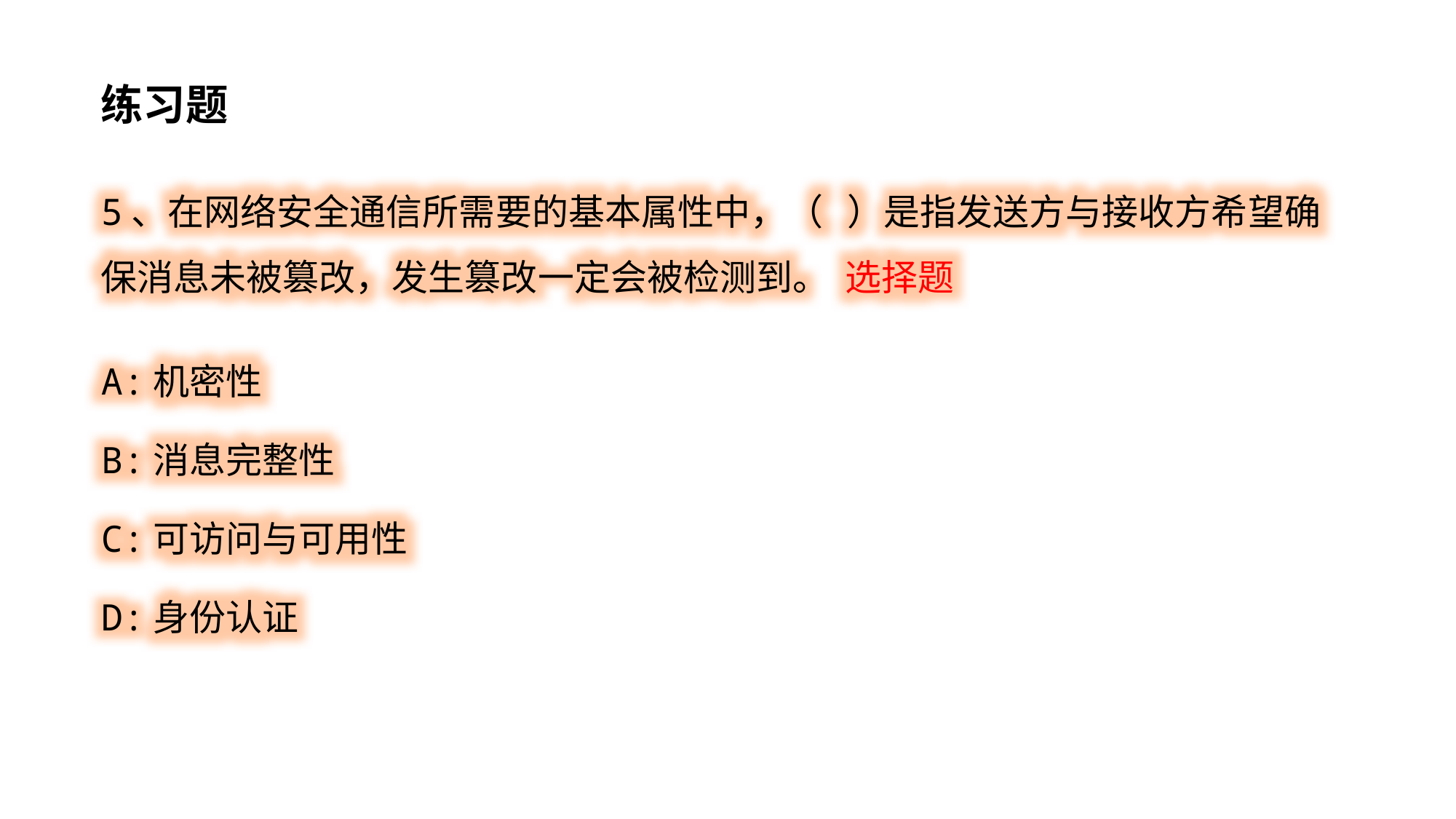

练习题
5、在网络安全通信所需要的基本属性中，（   ）是指发送方与接收方希望确保消息未被篡改，发生篡改一定会被检测到。  选择题

A:机密性

B:消息完整性

C:可访问与可用性

D:身份认证